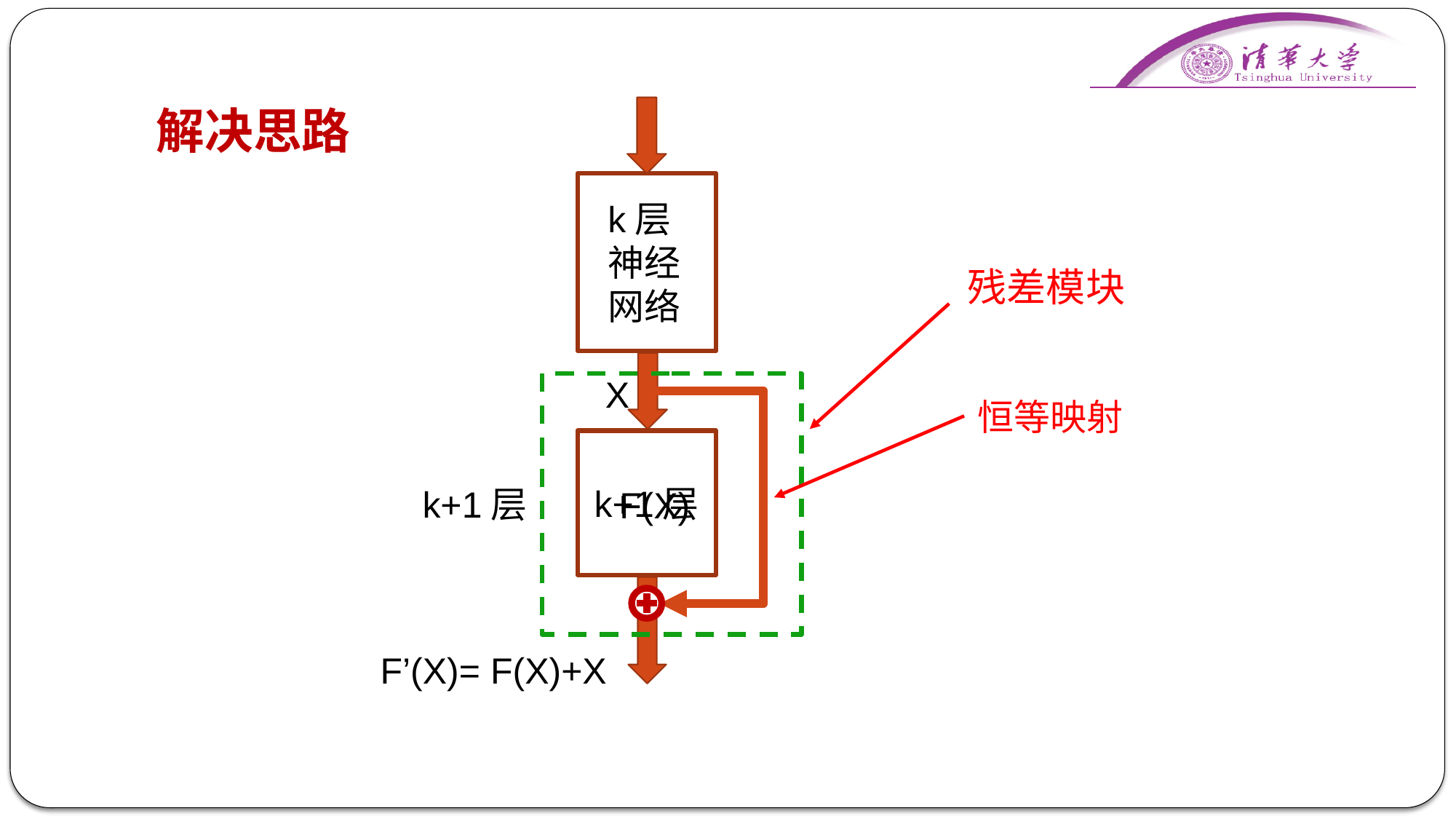

# 解决思路

k层神经网络
残差模块

X

恒等映射

k+1层
k+1层
F(X)

F’(X)= F(X)+X